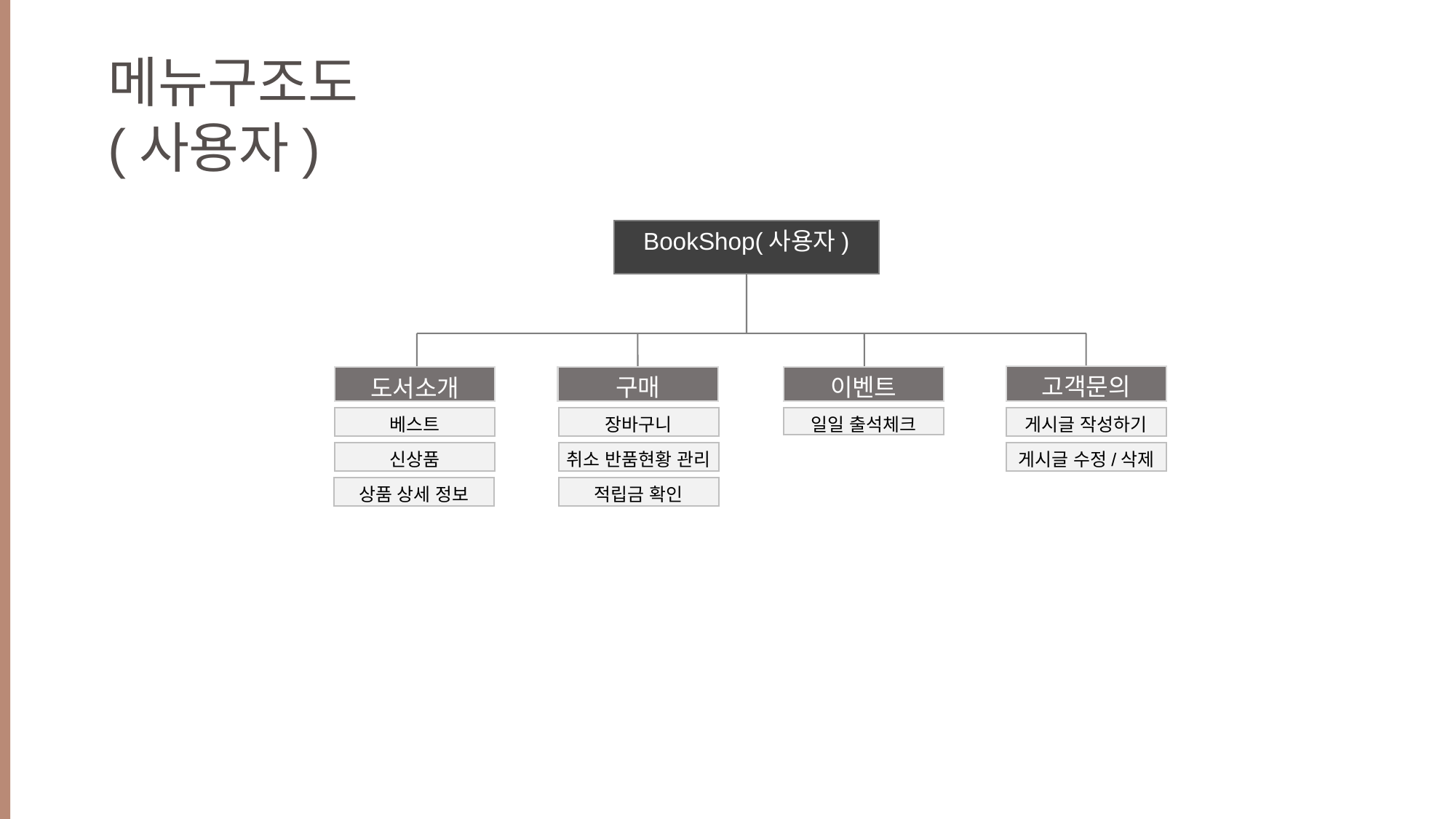

메뉴구조도
(사용자)
BookShop(사용자)

고객문의
게시글 작성하기
게시글 수정/삭제
구매
장바구니
취소 반품현황 관리
적립금 확인
이벤트
일일 출석체크
도서소개
베스트
신상품
상품 상세 정보